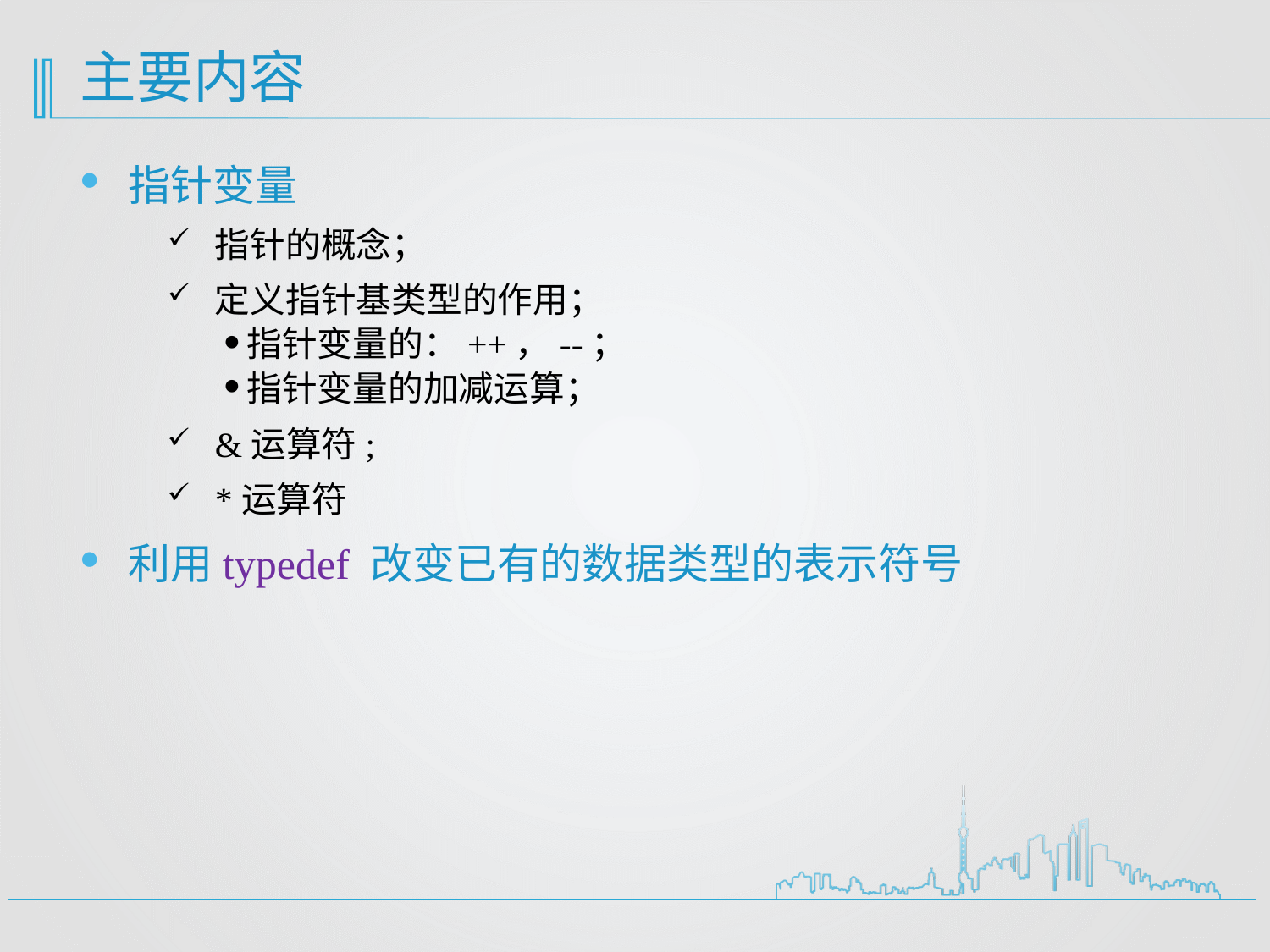

# 主要内容
指针变量
指针的概念；
定义指针基类型的作用；
指针变量的：++，--；
指针变量的加减运算；
&运算符;
*运算符
利用typedef 改变已有的数据类型的表示符号